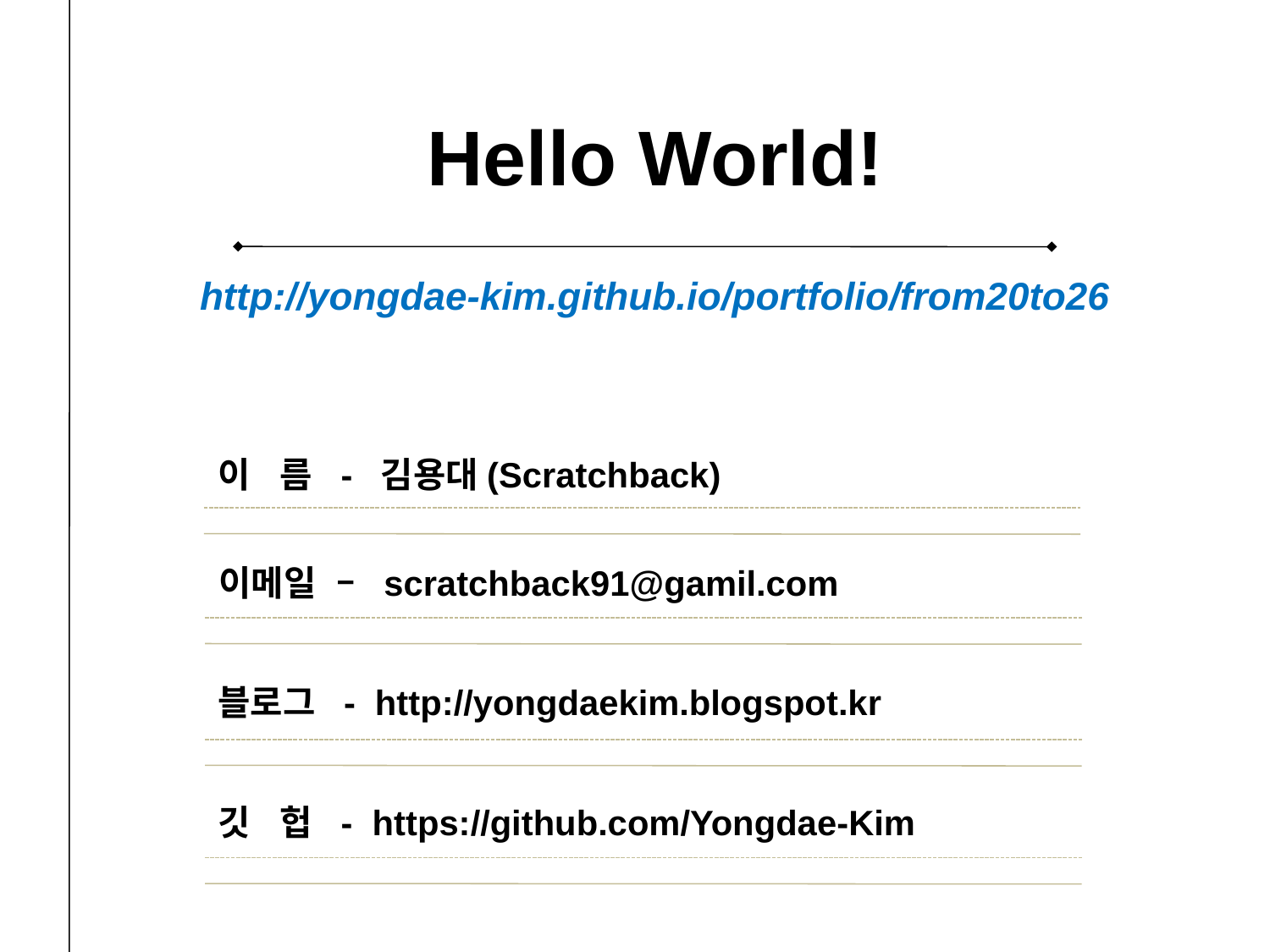

# Hello World!
http://yongdae-kim.github.io/portfolio/from20to26
이   름  -  김용대(Scratchback)
이메일  –  scratchback91@gamil.com
블로그  -  http://yongdaekim.blogspot.kr
깃   헙  -  https://github.com/Yongdae-Kim